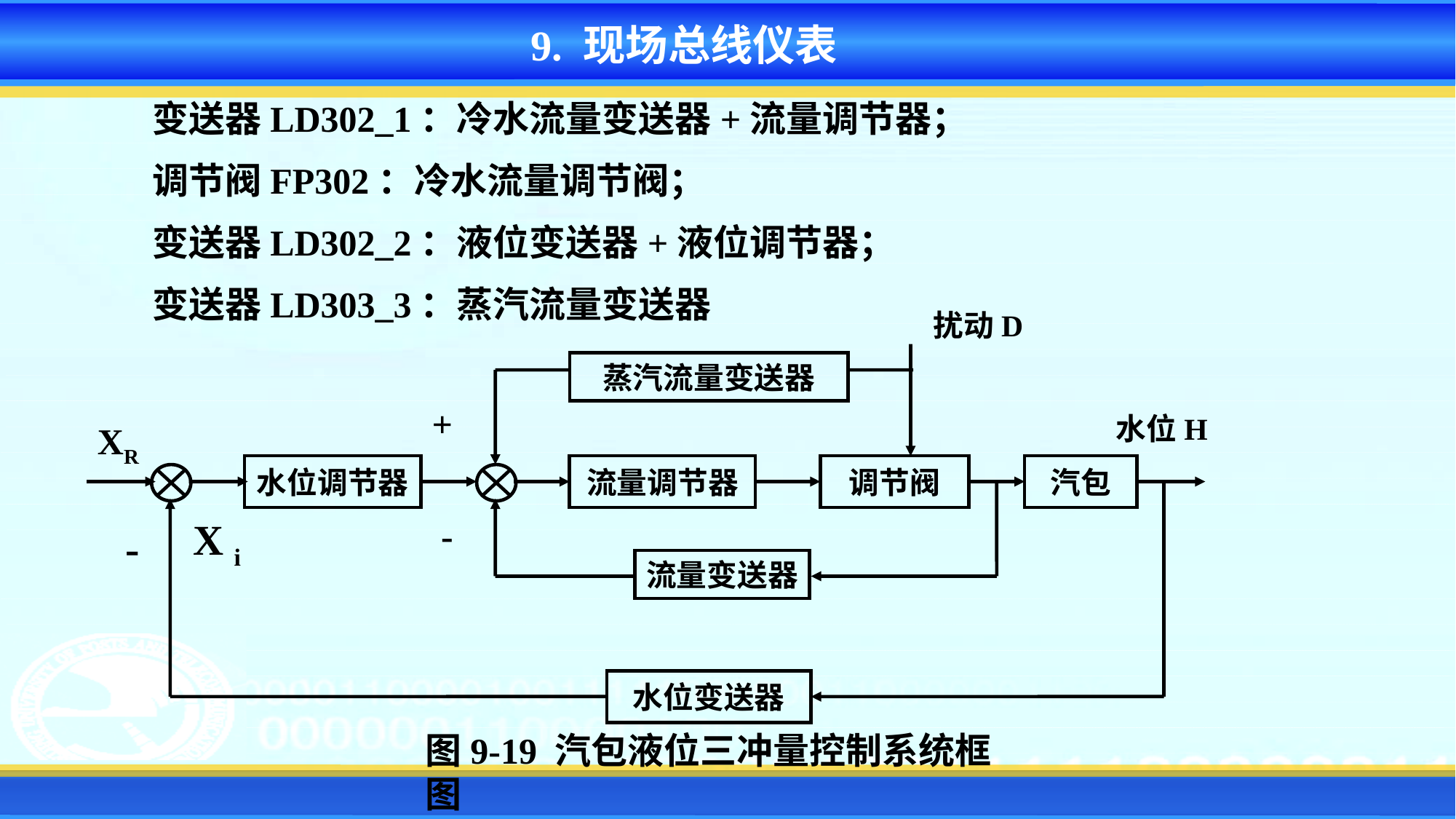

9. 现场总线仪表
变送器LD302_1：冷水流量变送器+流量调节器；
调节阀FP302：冷水流量调节阀；
变送器LD302_2：液位变送器+液位调节器；
变送器LD303_3：蒸汽流量变送器
扰动D

蒸汽流量变送器

+
水位H
XR
水位调节器
流量调节器
调节阀
汽包

X i
-
-
流量变送器

水位变送器

图9-19 汽包液位三冲量控制系统框图